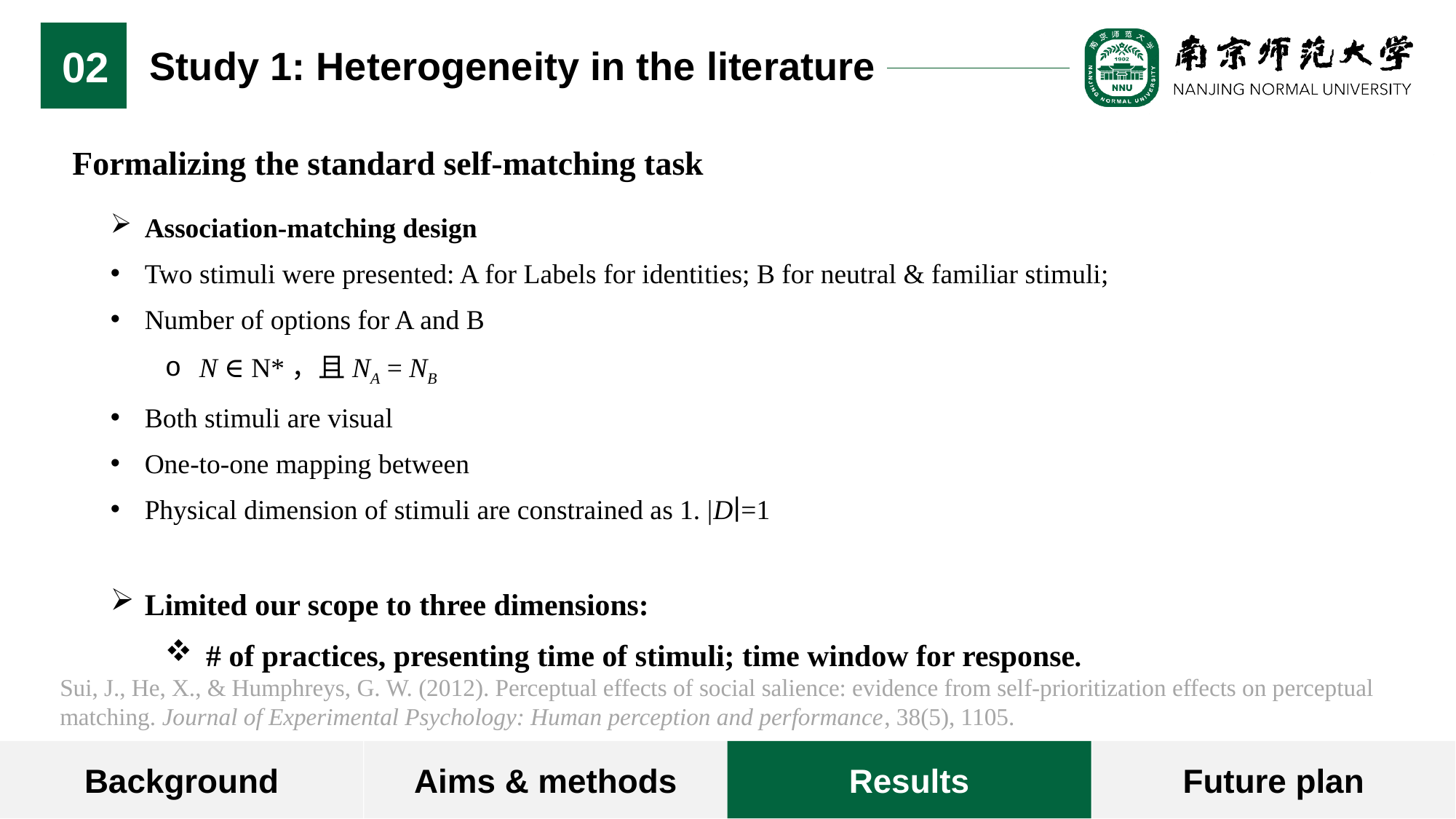

02
Study 1: Heterogeneity in the literature
Formalizing the standard self-matching task
Association-matching design
Two stimuli were presented: A for Labels for identities; B for neutral & familiar stimuli;
Number of options for A and B
N ∈ N*，且NA = NB
Both stimuli are visual
One-to-one mapping between
Physical dimension of stimuli are constrained as 1. |D∣=1

Limited our scope to three dimensions:
# of practices, presenting time of stimuli; time window for response.
Sui, J., He, X., & Humphreys, G. W. (2012). Perceptual effects of social salience: evidence from self-prioritization effects on perceptual matching. Journal of Experimental Psychology: Human perception and performance, 38(5), 1105.
Background
Aims & methods
Results
Future plan
6